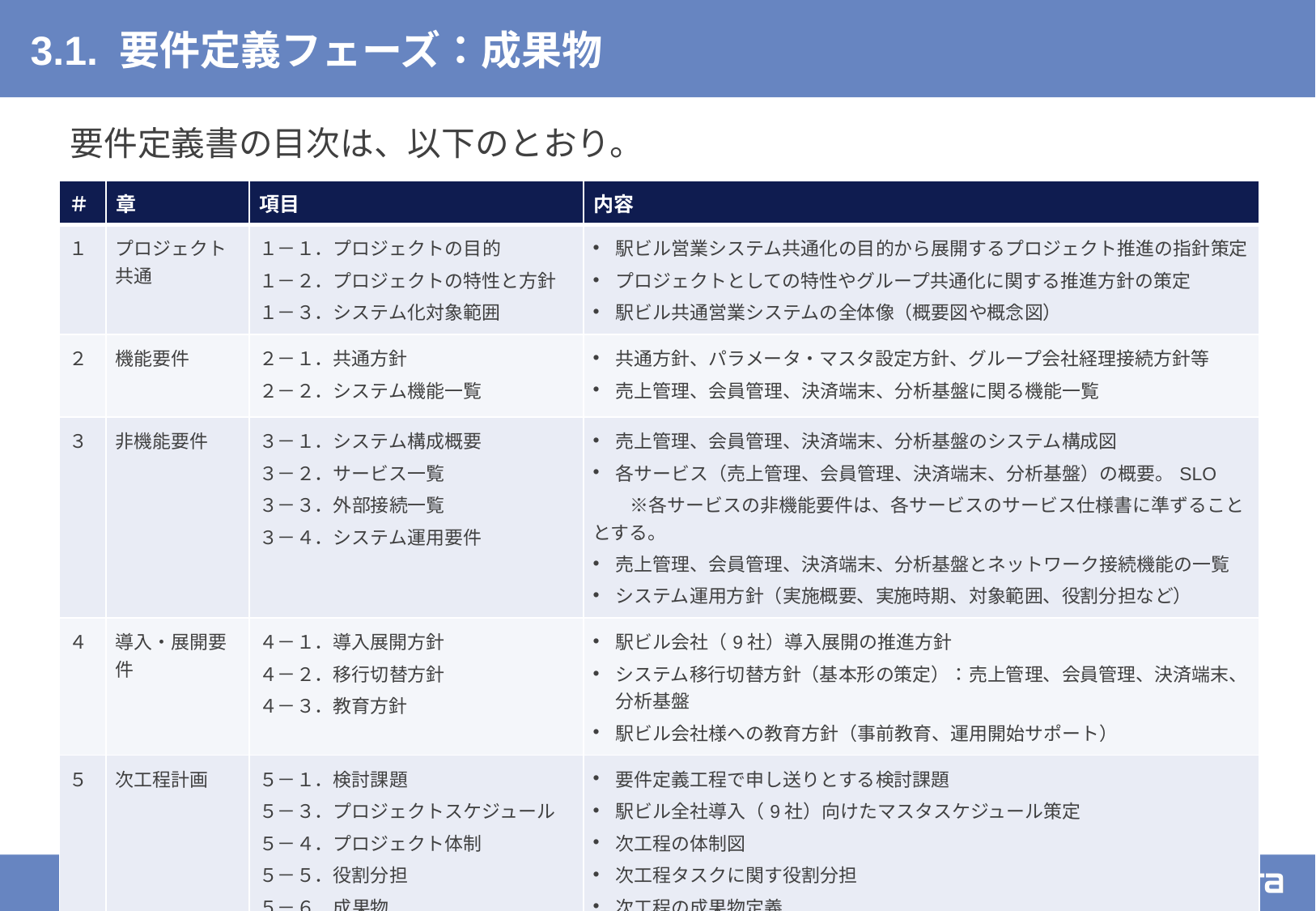

# 3.1. 要件定義フェーズ：成果物
要件定義書の目次は、以下のとおり。
| ＃ | 章 | 項目 | 内容 |
| --- | --- | --- | --- |
| １ | プロジェクト共通 | １－１．プロジェクトの目的 １－２．プロジェクトの特性と方針 １－３．システム化対象範囲 | 駅ビル営業システム共通化の目的から展開するプロジェクト推進の指針策定 プロジェクトとしての特性やグループ共通化に関する推進方針の策定 駅ビル共通営業システムの全体像（概要図や概念図） |
| ２ | 機能要件 | ２－１．共通方針 ２－２．システム機能一覧 | 共通方針、パラメータ・マスタ設定方針、グループ会社経理接続方針等 売上管理、会員管理、決済端末、分析基盤に関る機能一覧 |
| ３ | 非機能要件 | ３－１．システム構成概要 ３－２．サービス一覧 ３－３．外部接続一覧 ３－４．システム運用要件 | 売上管理、会員管理、決済端末、分析基盤のシステム構成図 各サービス（売上管理、会員管理、決済端末、分析基盤）の概要。SLO 　　※各サービスの非機能要件は、各サービスのサービス仕様書に準ずることとする。 売上管理、会員管理、決済端末、分析基盤とネットワーク接続機能の一覧 システム運用方針（実施概要、実施時期、対象範囲、役割分担など） |
| ４ | 導入・展開要件 | ４－１．導入展開方針 ４－２．移行切替方針 ４－３．教育方針 | 駅ビル会社（9社）導入展開の推進方針 システム移行切替方針（基本形の策定）：売上管理、会員管理、決済端末、分析基盤 駅ビル会社様への教育方針（事前教育、運用開始サポート） |
| ５ | 次工程計画 | ５－１．検討課題　 ５－３．プロジェクトスケジュール ５－４．プロジェクト体制 ５－５．役割分担 ５－６．成果物 | 要件定義工程で申し送りとする検討課題 駅ビル全社導入（9社）向けたマスタスケジュール策定 次工程の体制図 次工程タスクに関す役割分担 次工程の成果物定義 |